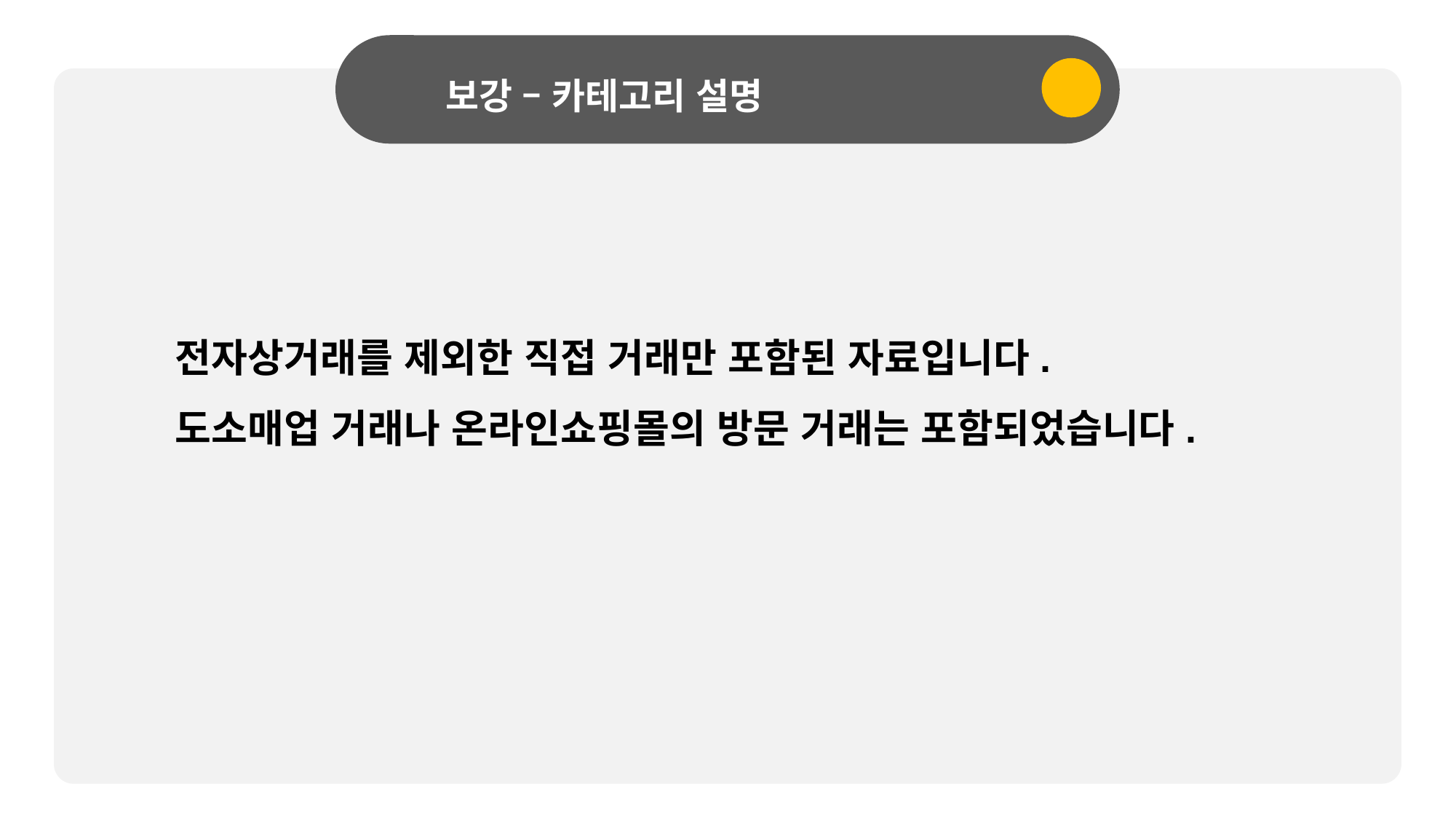

보강 – 카테고리 설명

전자상거래를 제외한 직접 거래만 포함된 자료입니다.
도소매업 거래나 온라인쇼핑몰의 방문 거래는 포함되었습니다.